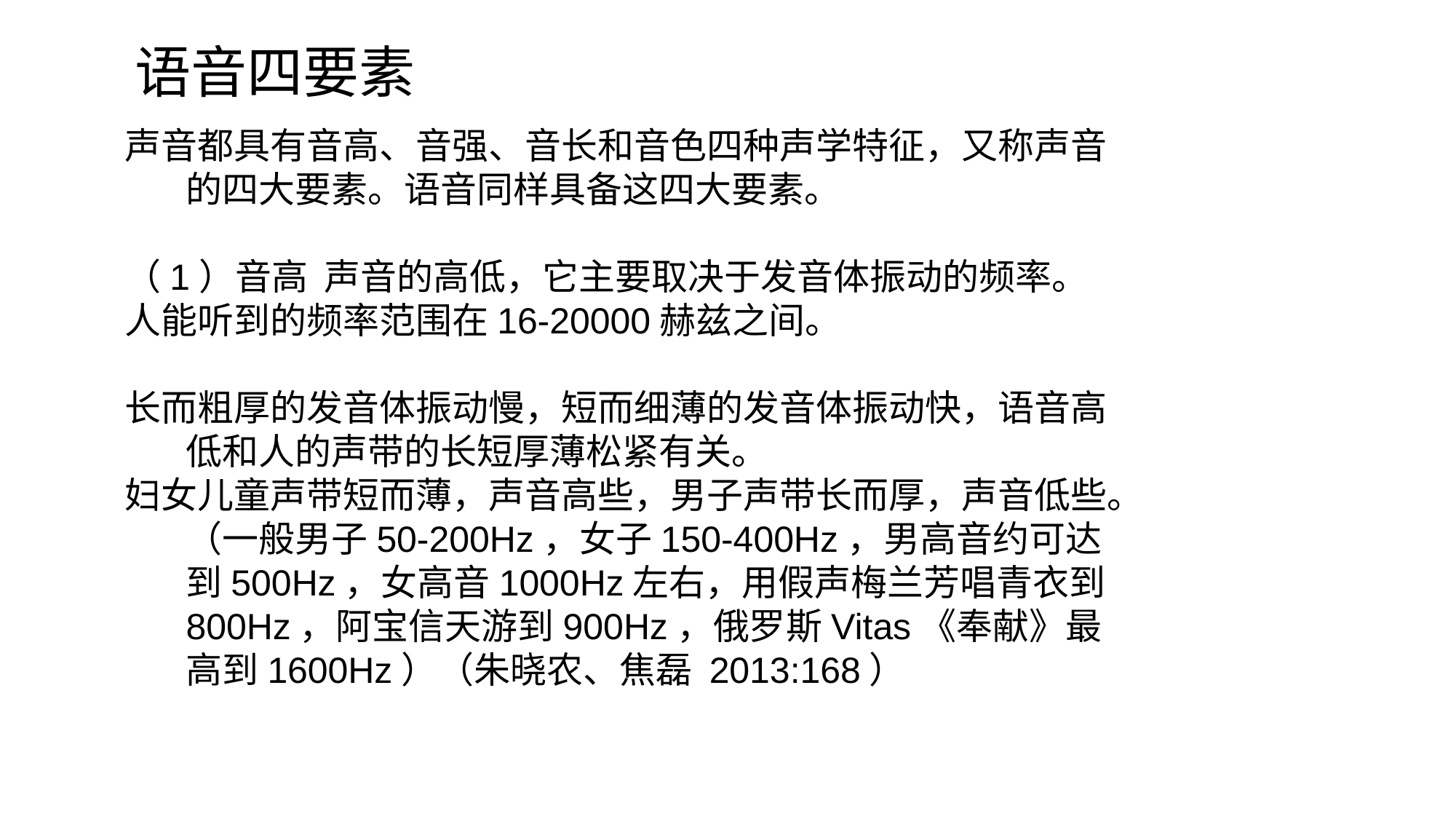

# 语音四要素
声音都具有音高、音强、音长和音色四种声学特征，又称声音的四大要素。语音同样具备这四大要素。

（1）音高  声音的高低，它主要取决于发音体振动的频率。人能听到的频率范围在16-20000赫兹之间。

长而粗厚的发音体振动慢，短而细薄的发音体振动快，语音高低和人的声带的长短厚薄松紧有关。
妇女儿童声带短而薄，声音高些，男子声带长而厚，声音低些。（一般男子50-200Hz，女子150-400Hz，男高音约可达到500Hz，女高音1000Hz左右，用假声梅兰芳唱青衣到800Hz，阿宝信天游到900Hz，俄罗斯Vitas《奉献》最高到1600Hz）（朱晓农、焦磊 2013:168）